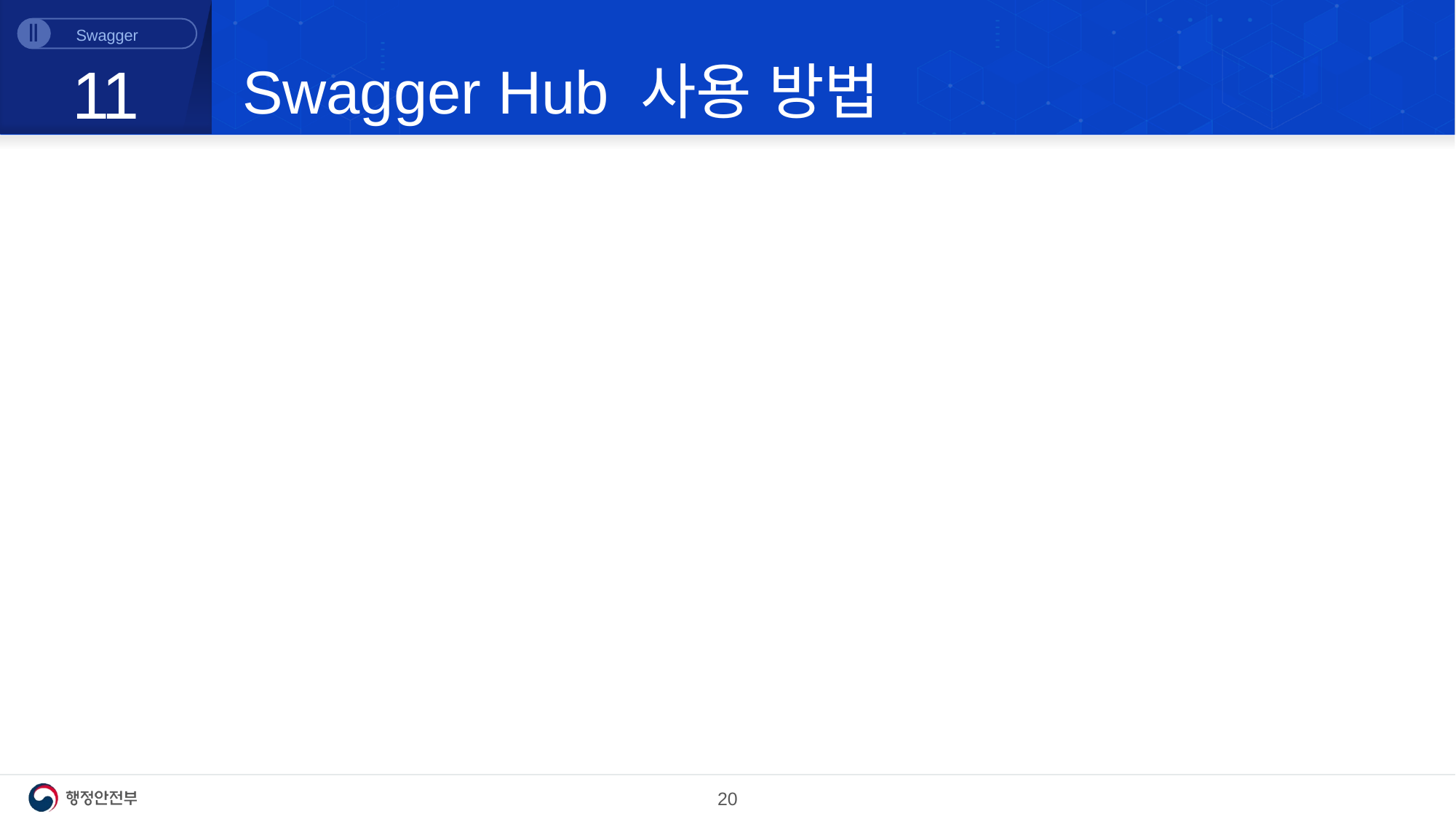

Ⅱ

Swagger
Swagger Hub 사용 방법
11